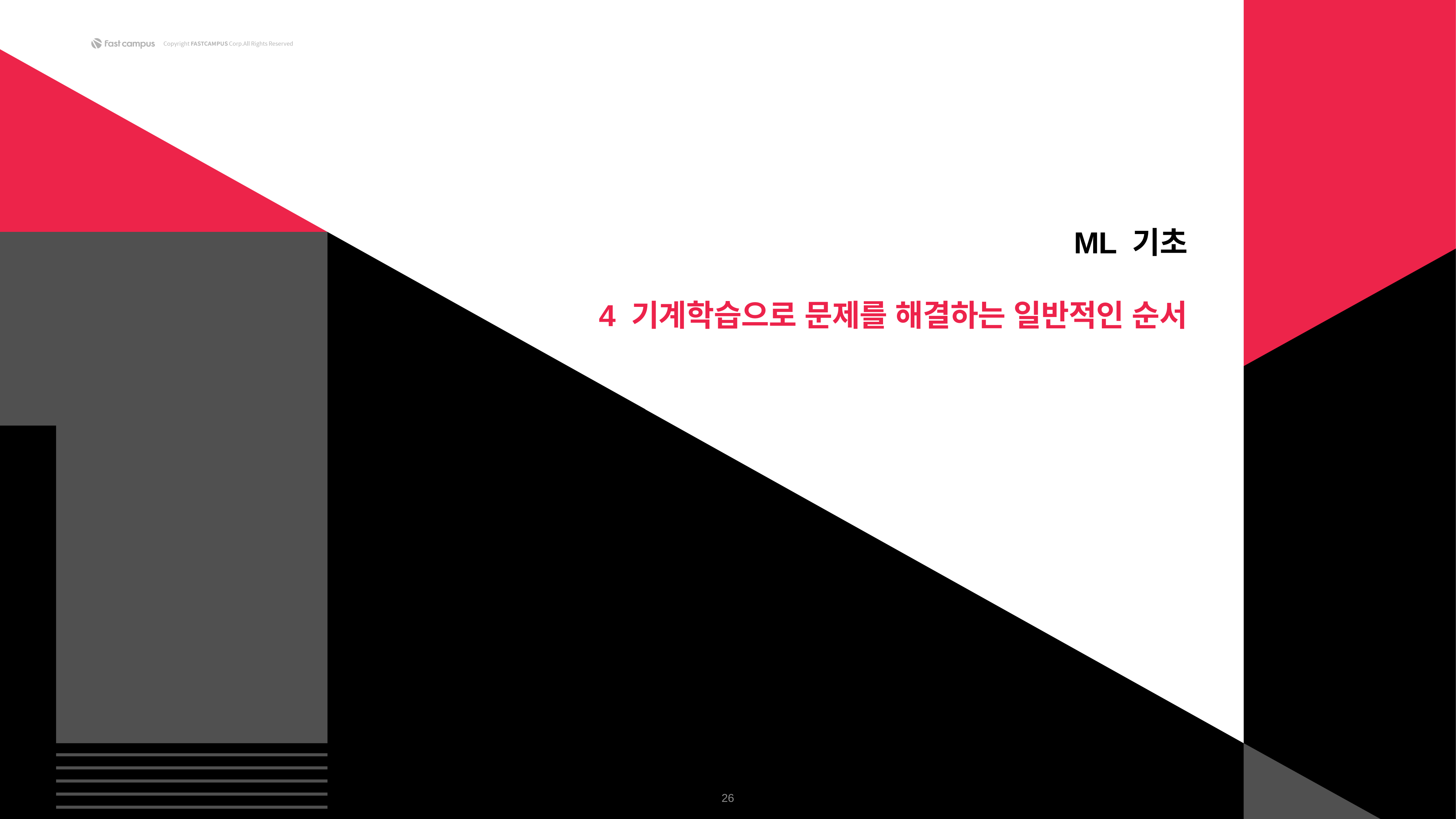

ML 기초

4 기계학습으로 문제를 해결하는 일반적인 순서
26